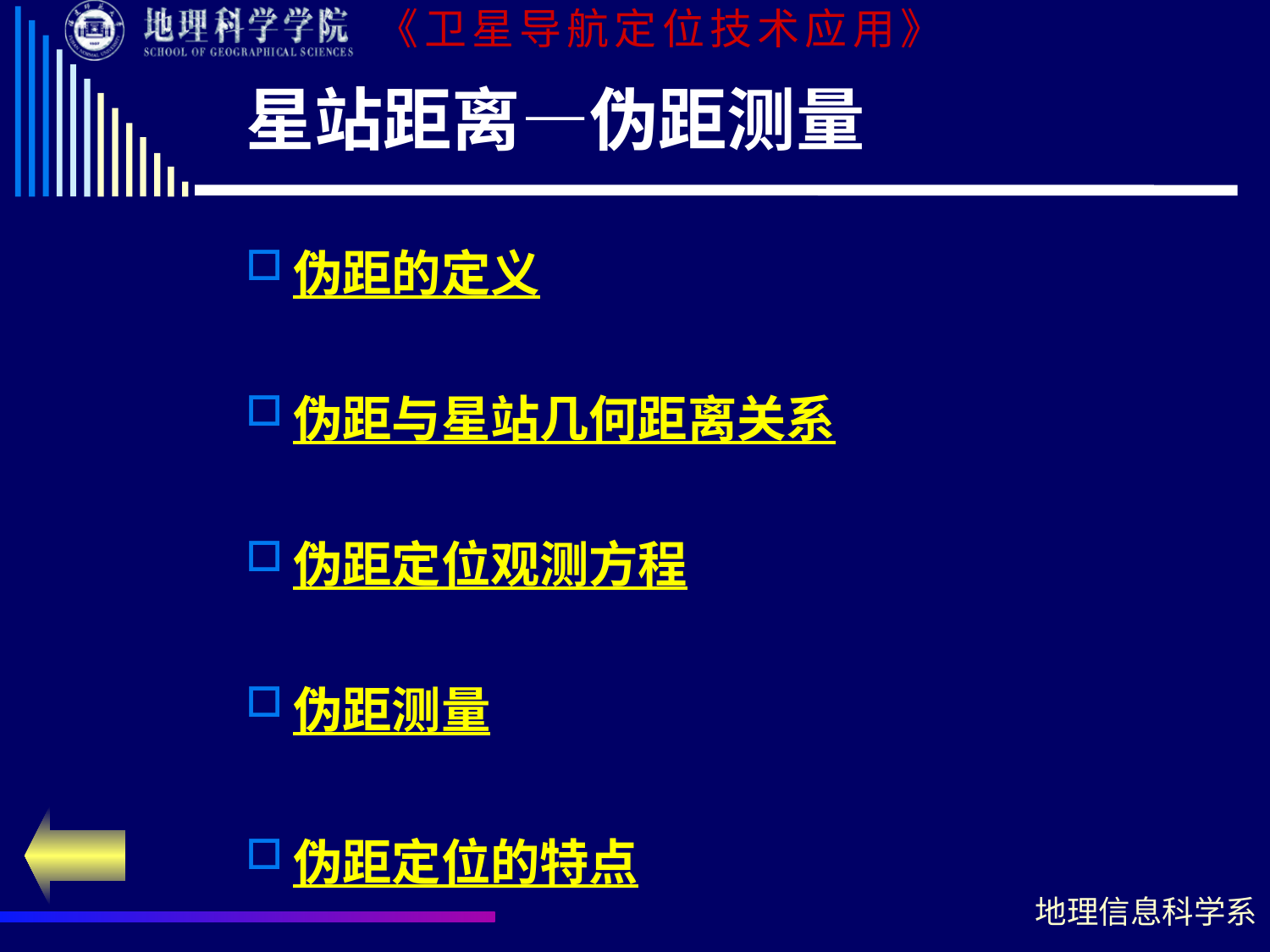

# 星站距离—伪距测量
伪距的定义

伪距与星站几何距离关系

伪距定位观测方程

伪距测量

伪距定位的特点

伪距单点定位